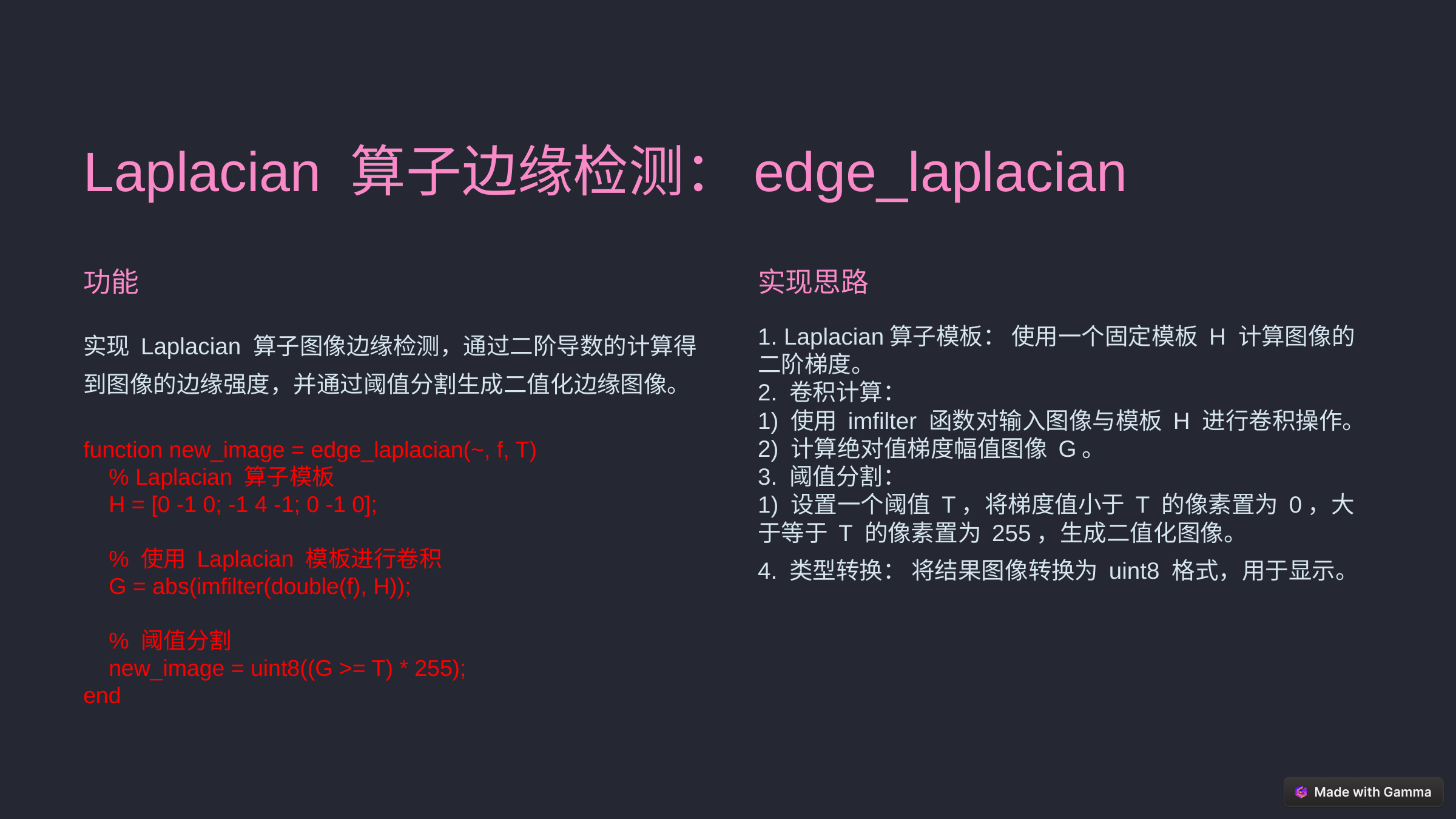

Laplacian 算子边缘检测：edge_laplacian
功能
实现思路
实现 Laplacian 算子图像边缘检测，通过二阶导数的计算得到图像的边缘强度，并通过阈值分割生成二值化边缘图像。

function new_image = edge_laplacian(~, f, T)
    % Laplacian 算子模板
    H = [0 -1 0; -1 4 -1; 0 -1 0];

    % 使用 Laplacian 模板进行卷积
    G = abs(imfilter(double(f), H));

    % 阈值分割
    new_image = uint8((G >= T) * 255);
end

1. Laplacian算子模板： 使用一个固定模板 H 计算图像的二阶梯度。
2. 卷积计算：
1) 使用 imfilter 函数对输入图像与模板 H 进行卷积操作。
2) 计算绝对值梯度幅值图像 G。
3. 阈值分割：
1) 设置一个阈值 T，将梯度值小于 T 的像素置为 0，大于等于 T 的像素置为 255，生成二值化图像。
4. 类型转换： 将结果图像转换为 uint8 格式，用于显示。